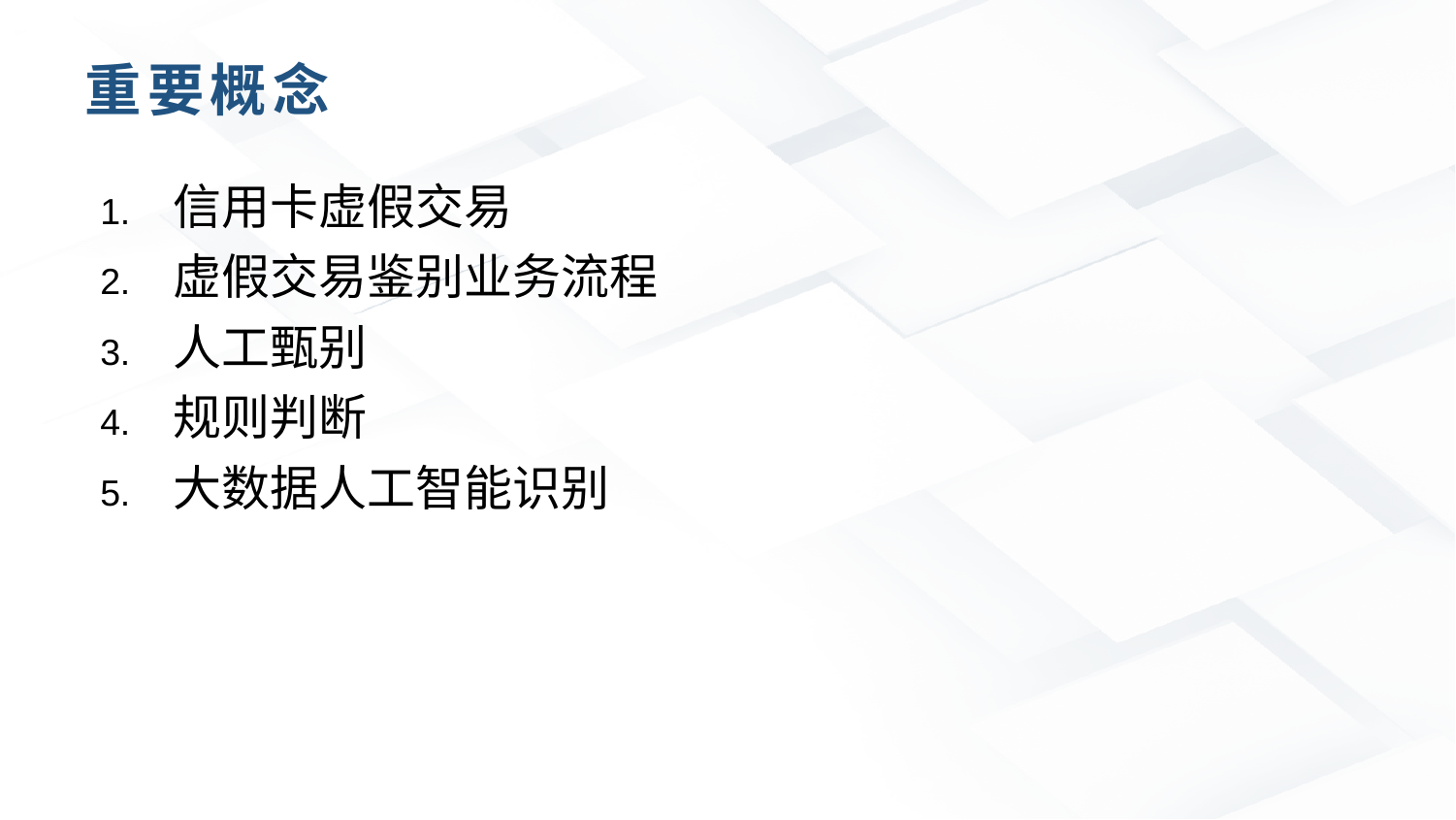

重要概念
信用卡虚假交易
虚假交易鉴别业务流程
人工甄别
规则判断
大数据人工智能识别